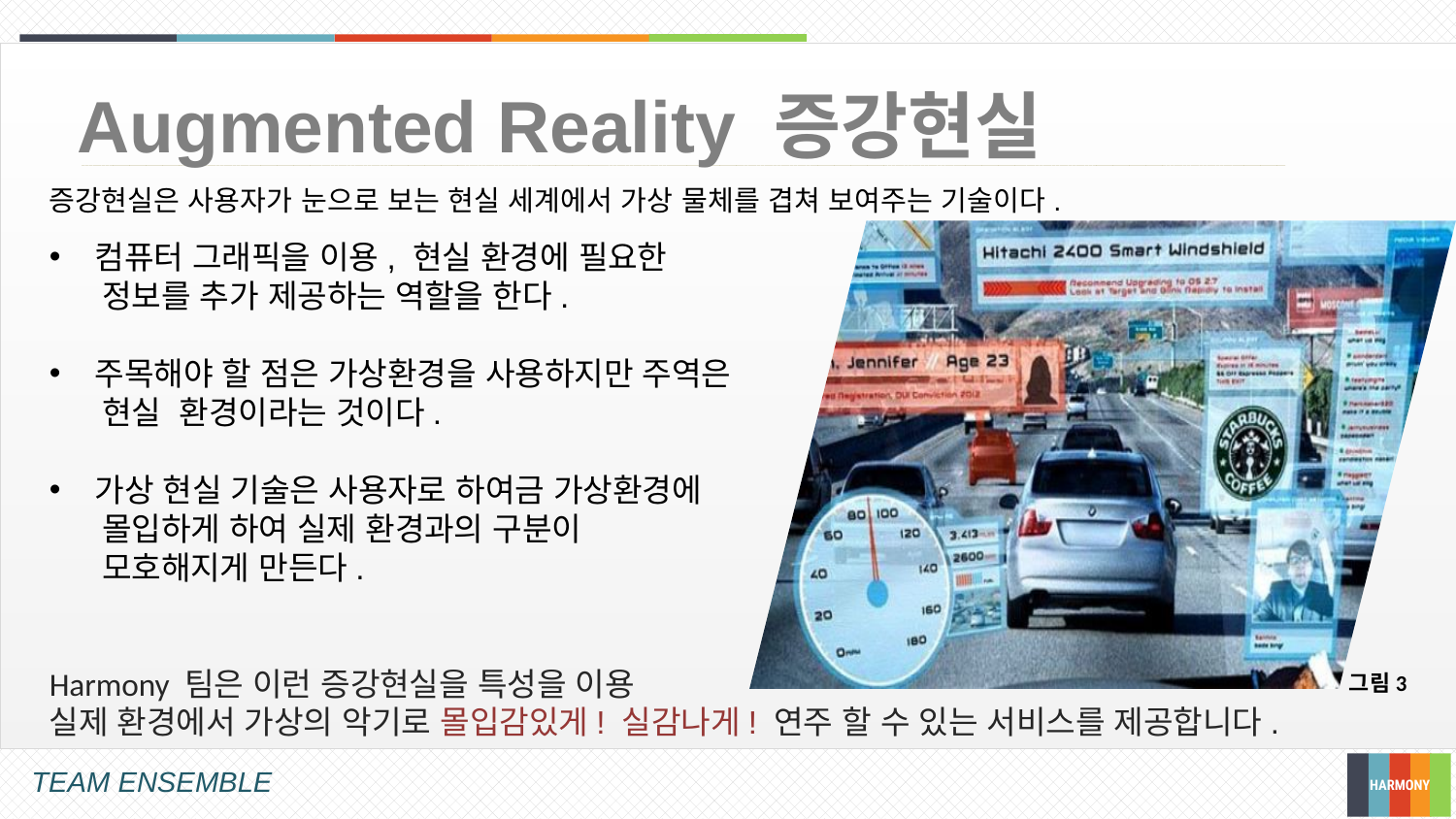

Augmented Reality 증강현실
증강현실은 사용자가 눈으로 보는 현실 세계에서 가상 물체를 겹쳐 보여주는 기술이다.

컴퓨터 그래픽을 이용, 현실 환경에 필요한
     정보를 추가 제공하는 역할을 한다.

주목해야 할 점은 가상환경을 사용하지만 주역은
     현실  환경이라는 것이다.

가상 현실 기술은 사용자로 하여금 가상환경에
     몰입하게 하여 실제 환경과의 구분이
     모호해지게 만든다.

Harmony 팀은 이런 증강현실을 특성을 이용
실제 환경에서 가상의 악기로 몰입감있게! 실감나게! 연주 할 수 있는 서비스를 제공합니다.

그림3